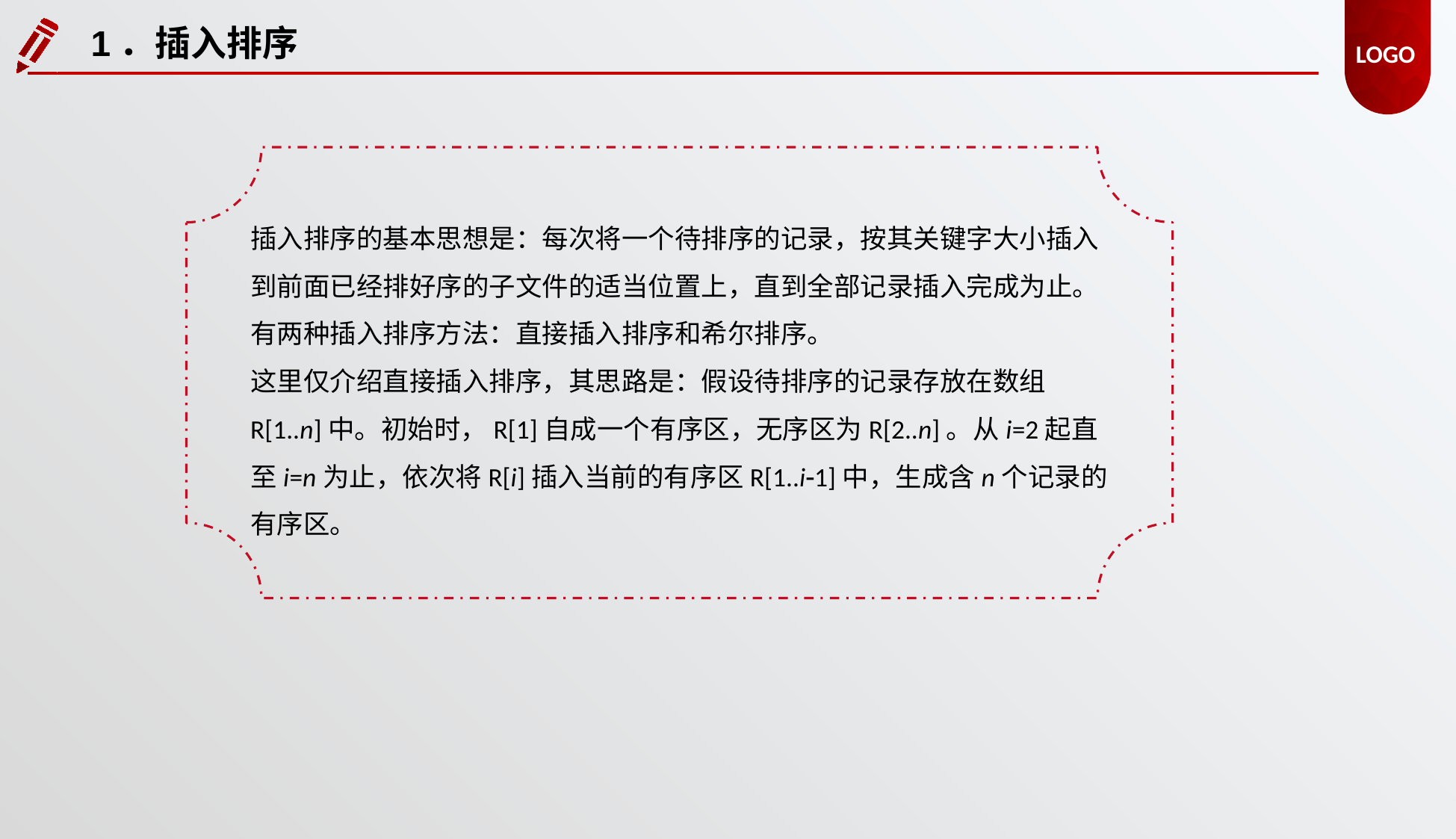

1．插入排序
插入排序的基本思想是：每次将一个待排序的记录，按其关键字大小插入到前面已经排好序的子文件的适当位置上，直到全部记录插入完成为止。有两种插入排序方法：直接插入排序和希尔排序。
这里仅介绍直接插入排序，其思路是：假设待排序的记录存放在数组R[1..n]中。初始时，R[1]自成一个有序区，无序区为R[2..n]。从i=2起直至i=n为止，依次将R[i]插入当前的有序区R[1..i−1]中，生成含n个记录的有序区。